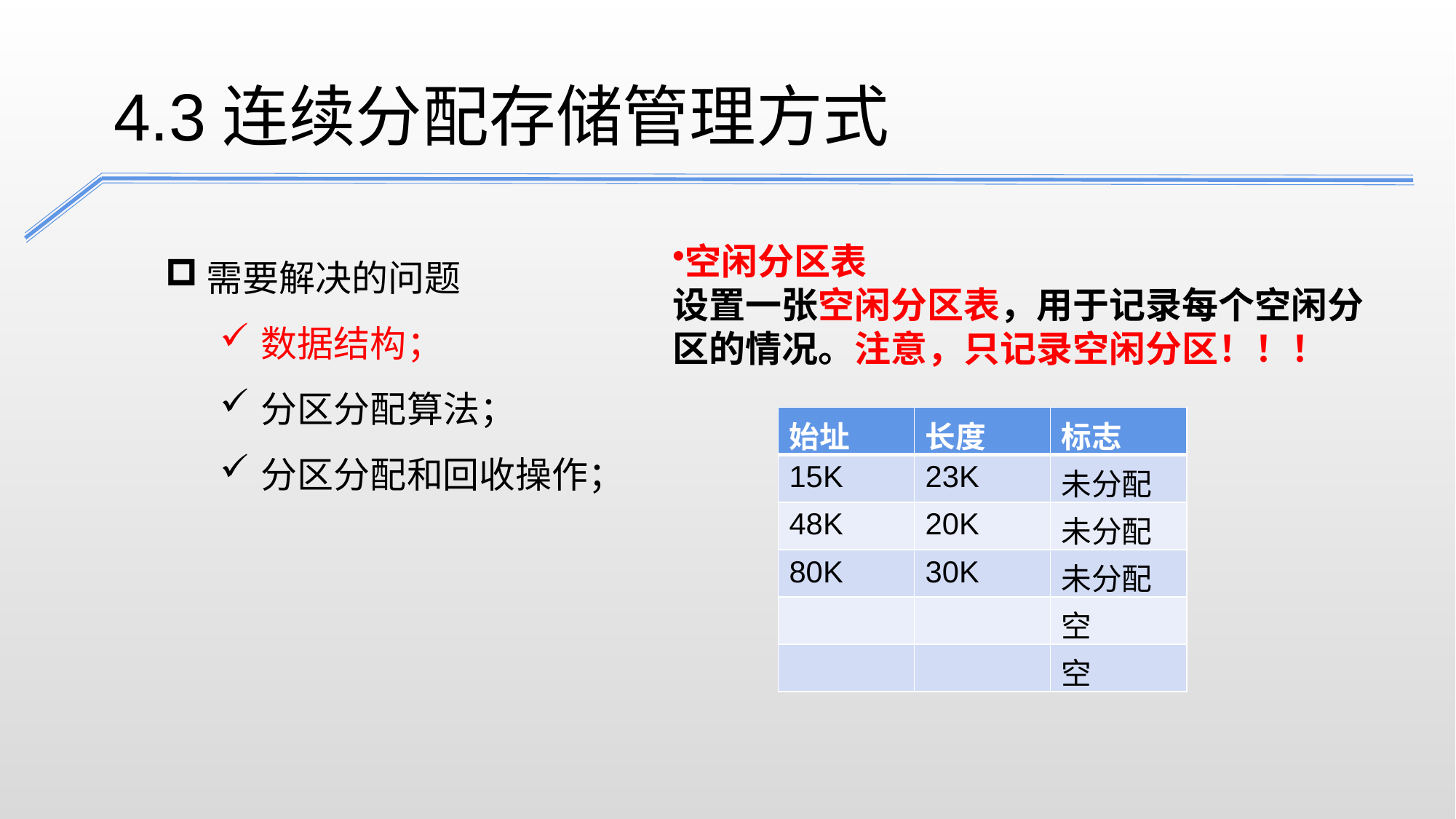

4.3连续分配存储管理方式

需要解决的问题
数据结构；
分区分配算法；
分区分配和回收操作；

空闲分区表
设置一张空闲分区表，用于记录每个空闲分区的情况。注意，只记录空闲分区！！！
| 始址 | 长度 | 标志 |
| --- | --- | --- |
| 15K | 23K | 未分配 |
| 48K | 20K | 未分配 |
| 80K | 30K | 未分配 |
|  |  | 空 |
|  |  | 空 |